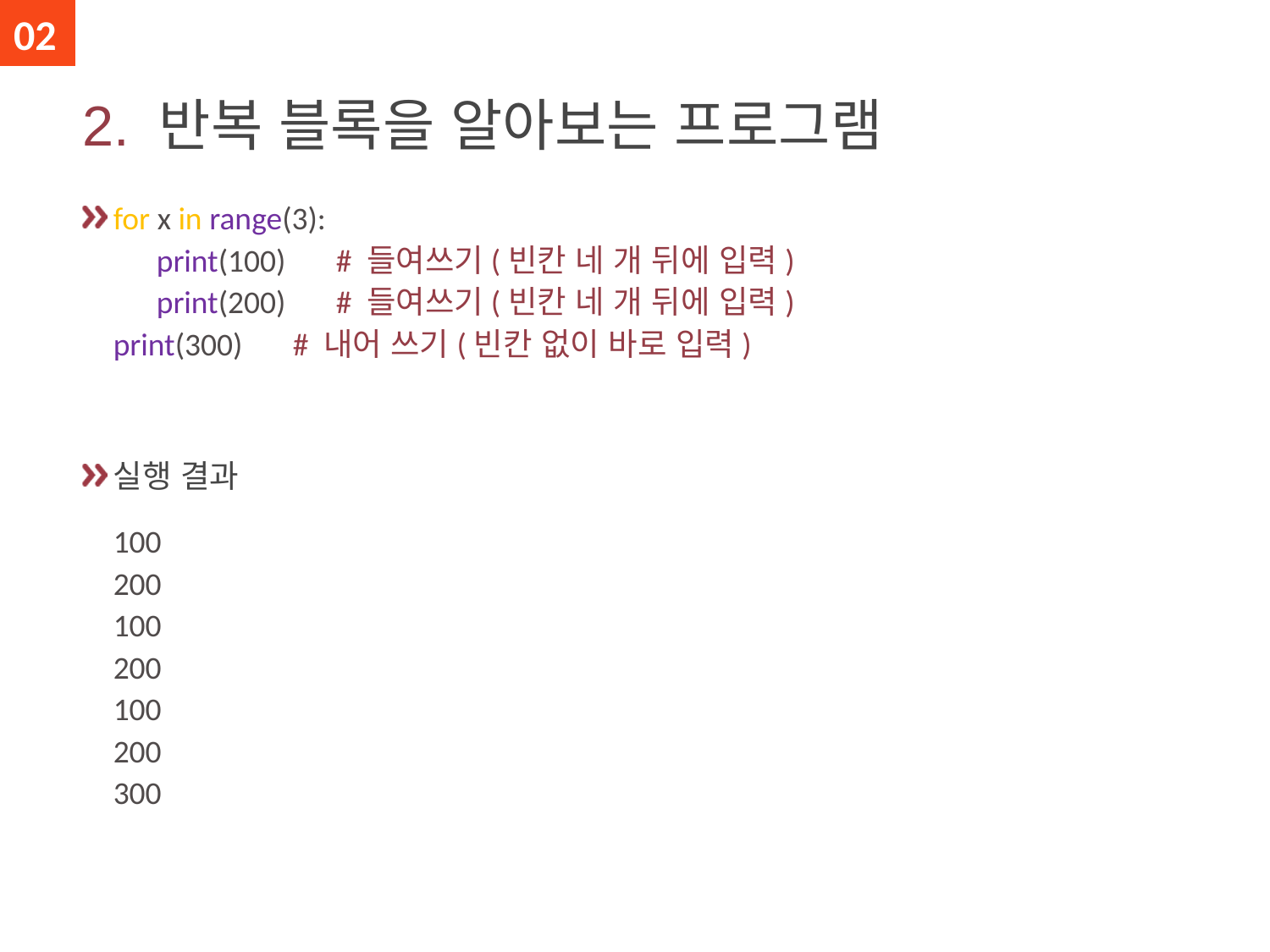

02
# 2. 반복 블록을 알아보는 프로그램
for x in range(3):
      print(100)       # 들여쓰기(빈칸 네 개 뒤에 입력)
      print(200)       # 들여쓰기(빈칸 네 개 뒤에 입력)
print(300)       # 내어 쓰기(빈칸 없이 바로 입력)
실행 결과
100
200
100
200
100
200
300